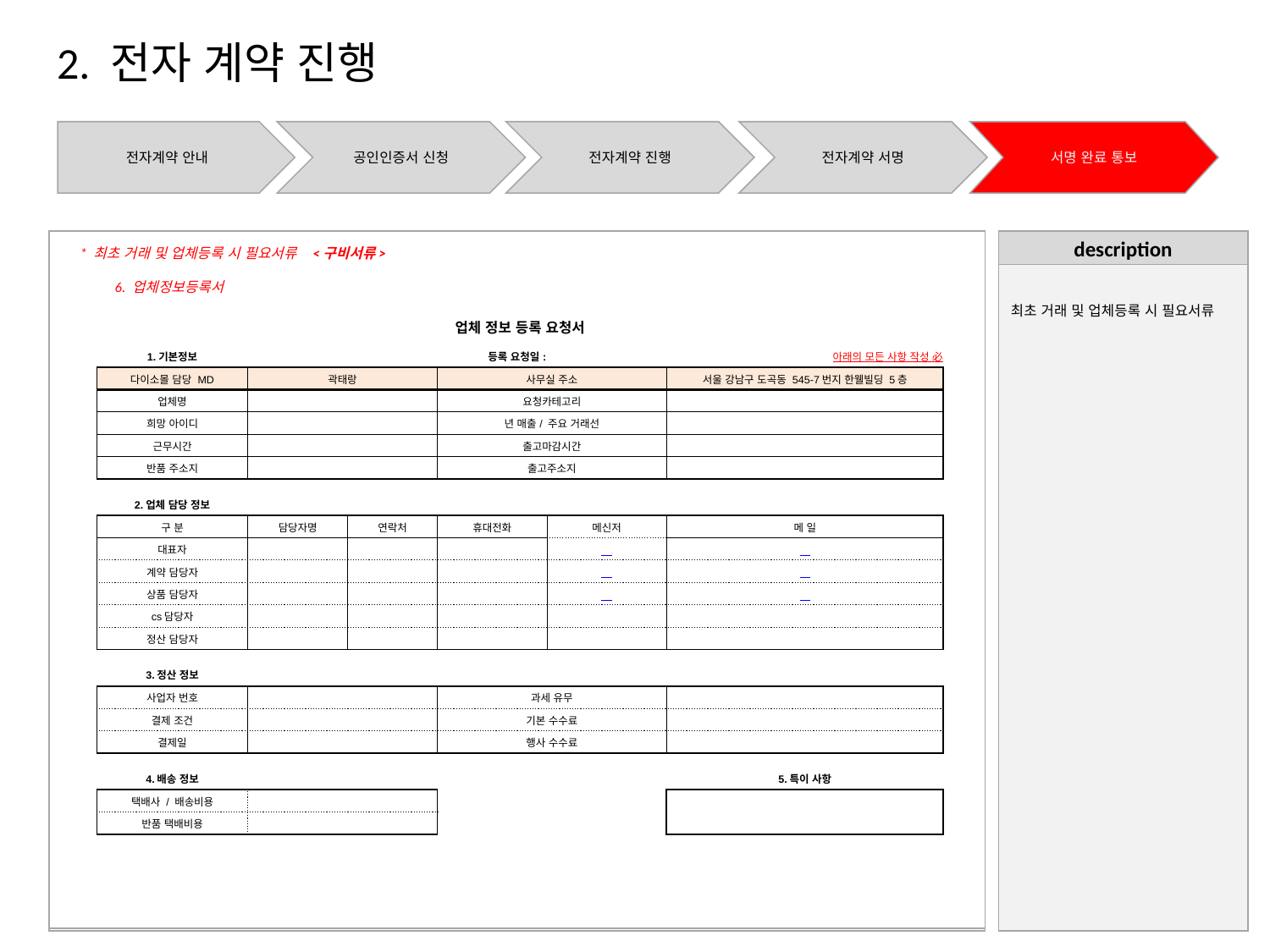

2. 전자 계약 진행
전자계약 안내
공인인증서 신청
전자계약 진행
전자계약 서명
서명 완료 통보

description

* 최초 거래 및 업체등록 시 필요서류   <구비서류>

최초 거래 및 업체등록 시 필요서류

6. 업체정보등록서
| 업체 정보 등록 요청서 |  |  |  |  |  |
| --- | --- | --- | --- | --- | --- |
| 1.기본정보 |  |  | 등록 요청일: |  | 아래의 모든 사항 작성 必 |
| 다이소몰 담당 MD | 곽태랑 |  | 사무실 주소 |  | 서울 강남구 도곡동 545-7번지 한웰빌딩 5층 |
| 업체명 |  |  | 요청카테고리 |  |  |
| 희망 아이디 |  |  | 년 매출/ 주요 거래선 |  |  |
| 근무시간 |  |  | 출고마감시간 |  |  |
| 반품 주소지 |  |  | 출고주소지 |  |  |
|  |  |  |  |  |  |
| 2.업체 담당 정보 |  |  |  |  |  |
| 구 분 | 담당자명 | 연락처 | 휴대전화 | 메신저 | 메 일 |
| 대표자 |  |  |  |  |  |
| 계약 담당자 |  |  |  |  |  |
| 상품 담당자 |  |  |  |  |  |
| cs담당자 |  |  |  |  |  |
| 정산 담당자 |  |  |  |  |  |
|  |  |  |  |  |  |
| 3.정산 정보 |  |  |  |  |  |
| 사업자 번호 |  |  | 과세 유무 |  |  |
| 결제 조건 |  |  | 기본 수수료 |  |  |
| 결제일 |  |  | 행사 수수료 |  |  |
|  |  |  |  |  |  |
| 4.배송 정보 |  |  |  |  | 5.특이 사항 |
| 택배사 / 배송비용 |  |  |  |  |  |
| 반품 택배비용 |  |  |  |  |  |
|  |  |  |  |  |  |